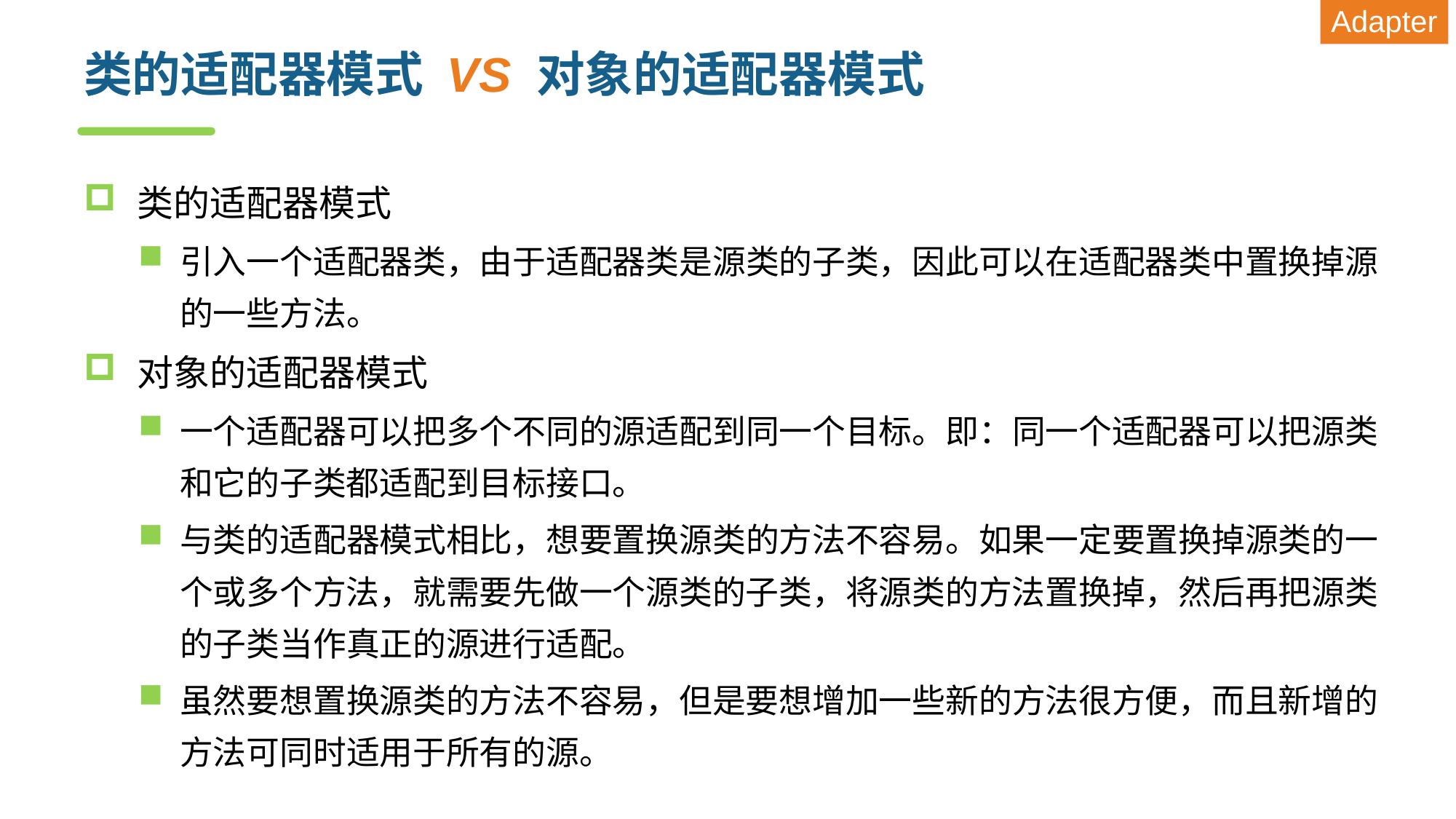

Adapter
# 类的适配器模式 VS 对象的适配器模式
类的适配器模式
引入一个适配器类，由于适配器类是源类的子类，因此可以在适配器类中置换掉源的一些方法。
对象的适配器模式
一个适配器可以把多个不同的源适配到同一个目标。即：同一个适配器可以把源类和它的子类都适配到目标接口。
与类的适配器模式相比，想要置换源类的方法不容易。如果一定要置换掉源类的一个或多个方法，就需要先做一个源类的子类，将源类的方法置换掉，然后再把源类的子类当作真正的源进行适配。
虽然要想置换源类的方法不容易，但是要想增加一些新的方法很方便，而且新增的方法可同时适用于所有的源。

86